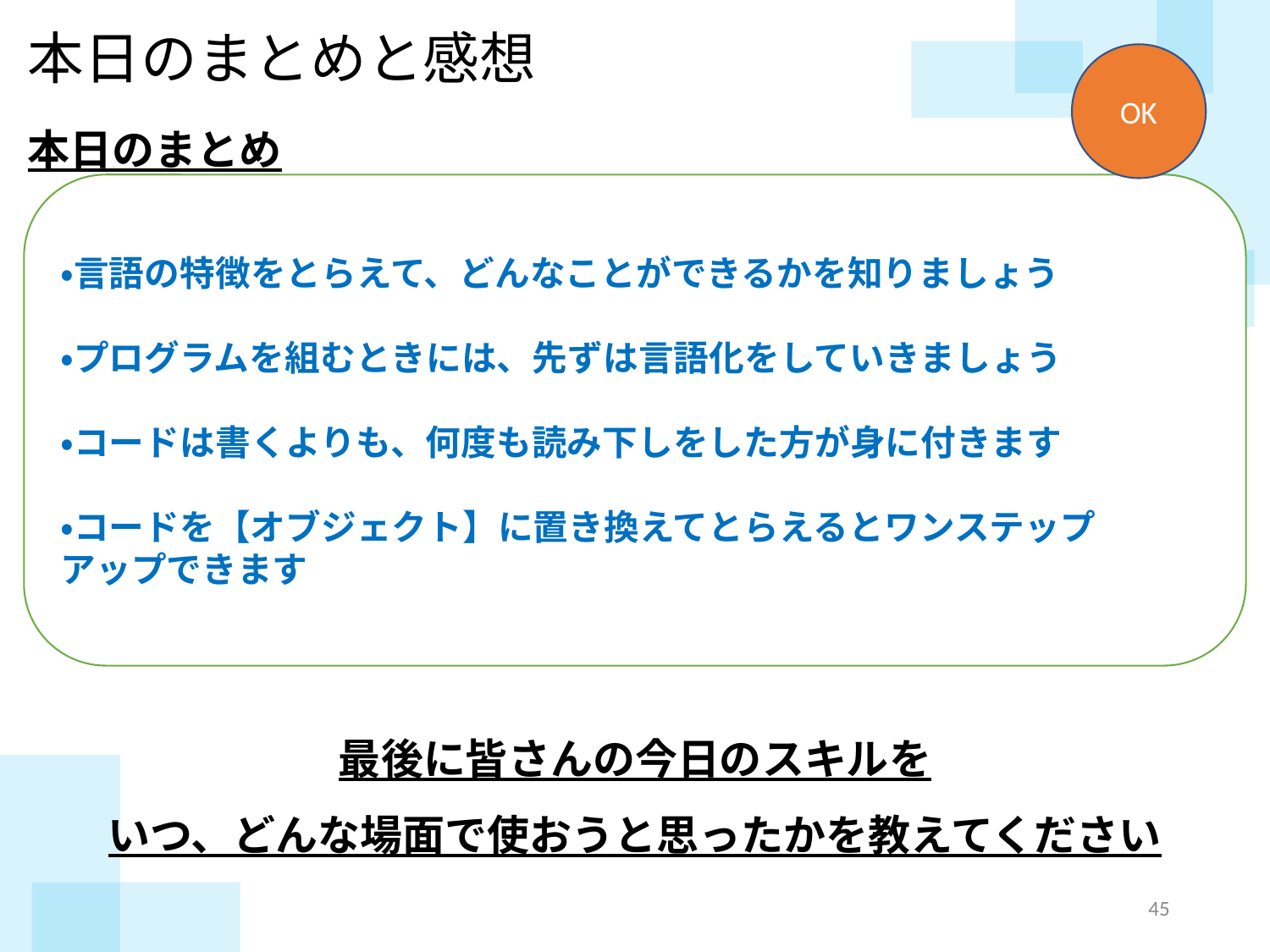

本日のまとめと感想
OK
本日のまとめ
・言語の特徴をとらえて、どんなことができるかを知りましょう

・プログラムを組むときには、先ずは言語化をしていきましょう

・コードは書くよりも、何度も読み下しをした方が身に付きます

・コードを【オブジェクト】に置き換えてとらえるとワンステップ
アップできます
最後に皆さんの今日のスキルを
いつ、どんな場面で使おうと思ったかを教えてください
45